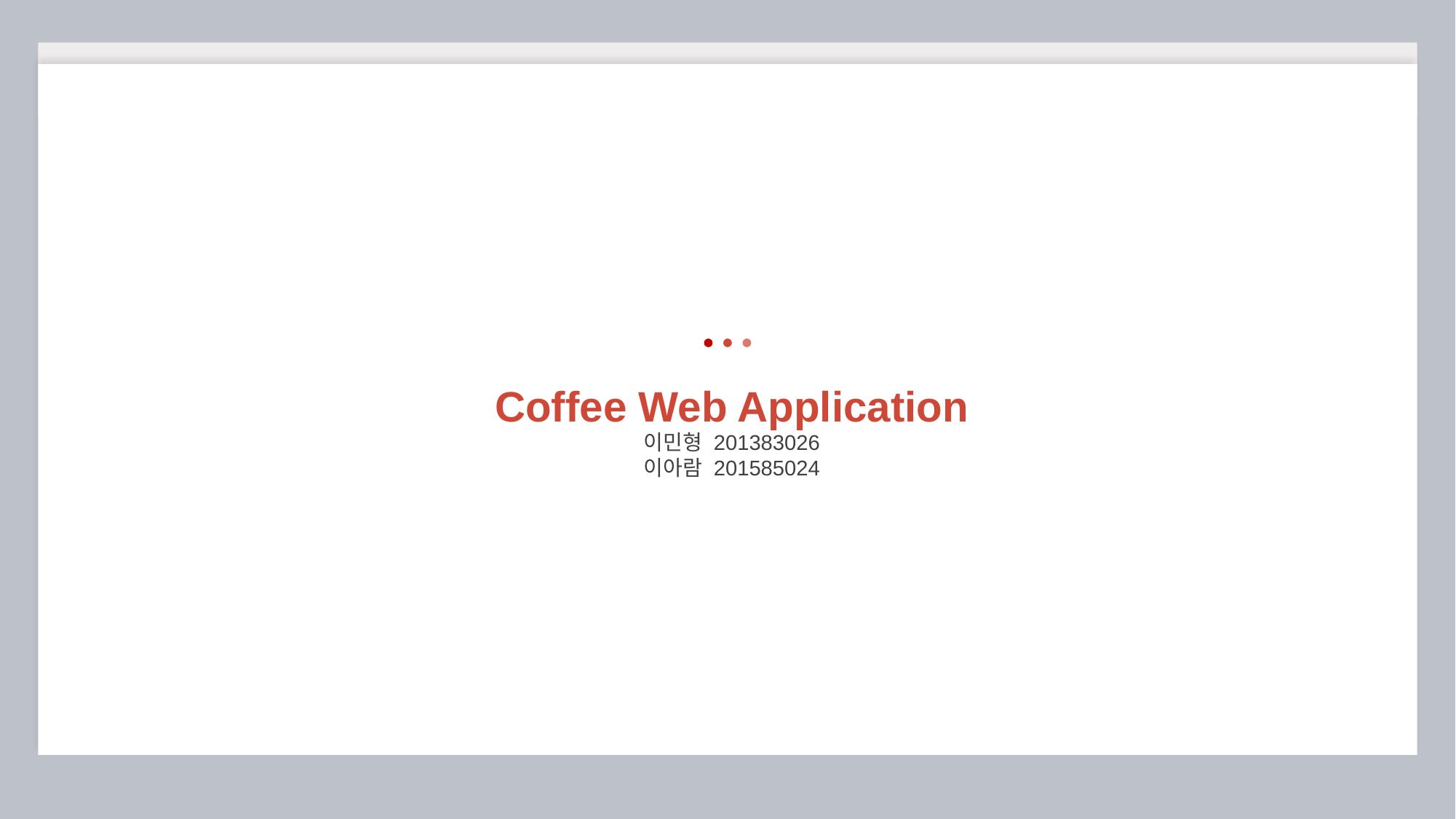

Coffee Web Application
이민형 201383026
이아람 201585024